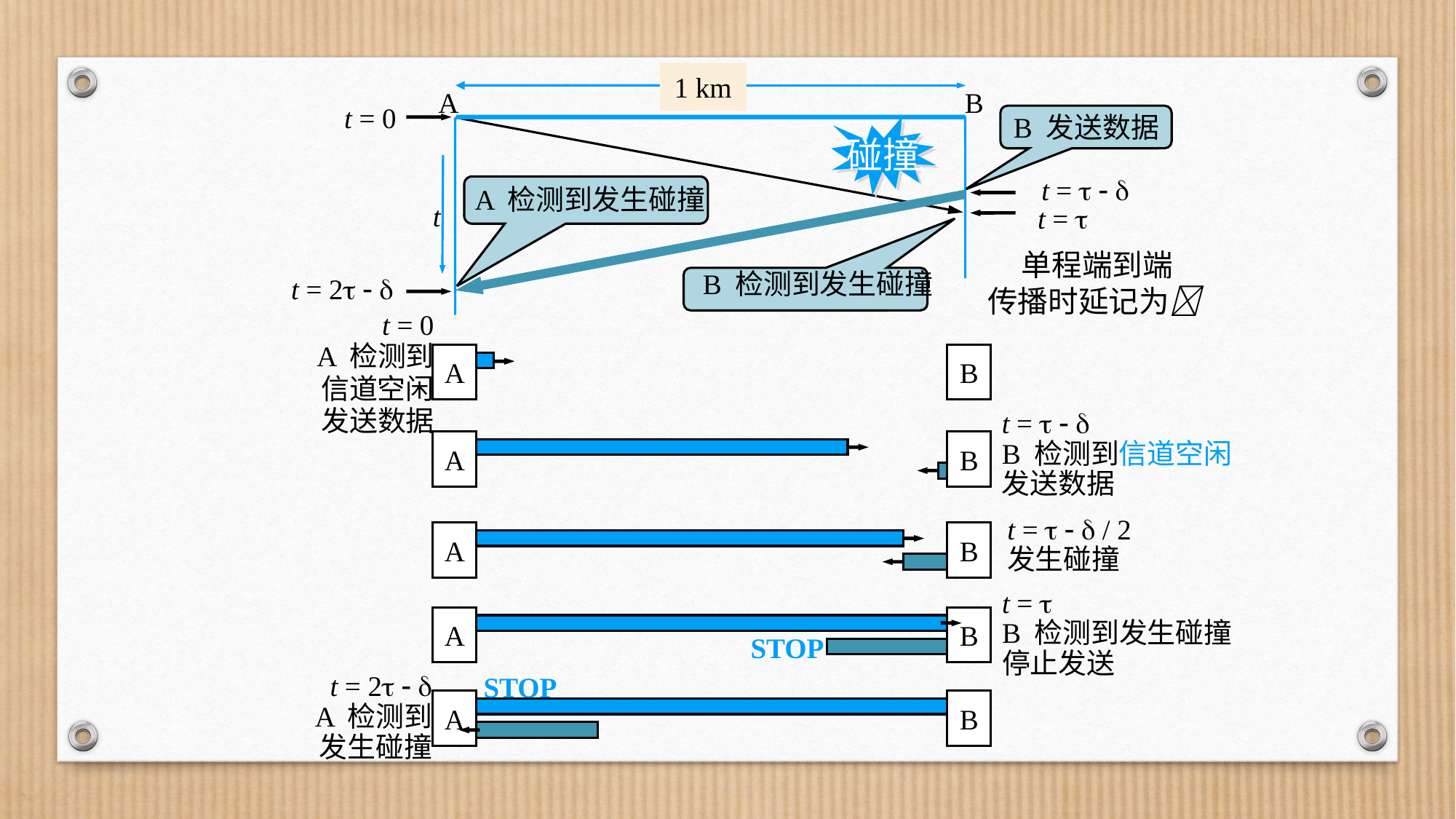

1 km

A
B
t = 0

  B 发送数据

  t = τ − δ

碰撞

t

A 检测到发生碰撞
t = 2τ − δ

  t = τ

B 检测到发生碰撞

单程端到端
传播时延记为τ
 t = 0
  A 检测到
信道空闲
发送数据
A
B

t = τ − δ
B 检测到信道空闲
发送数据
A
B

t = τ − δ / 2
发生碰撞
A
B

t = τ
B 检测到发生碰撞
停止发送
STOP
A
B

STOP
t = 2τ − δ
A 检测到
发生碰撞
A
B